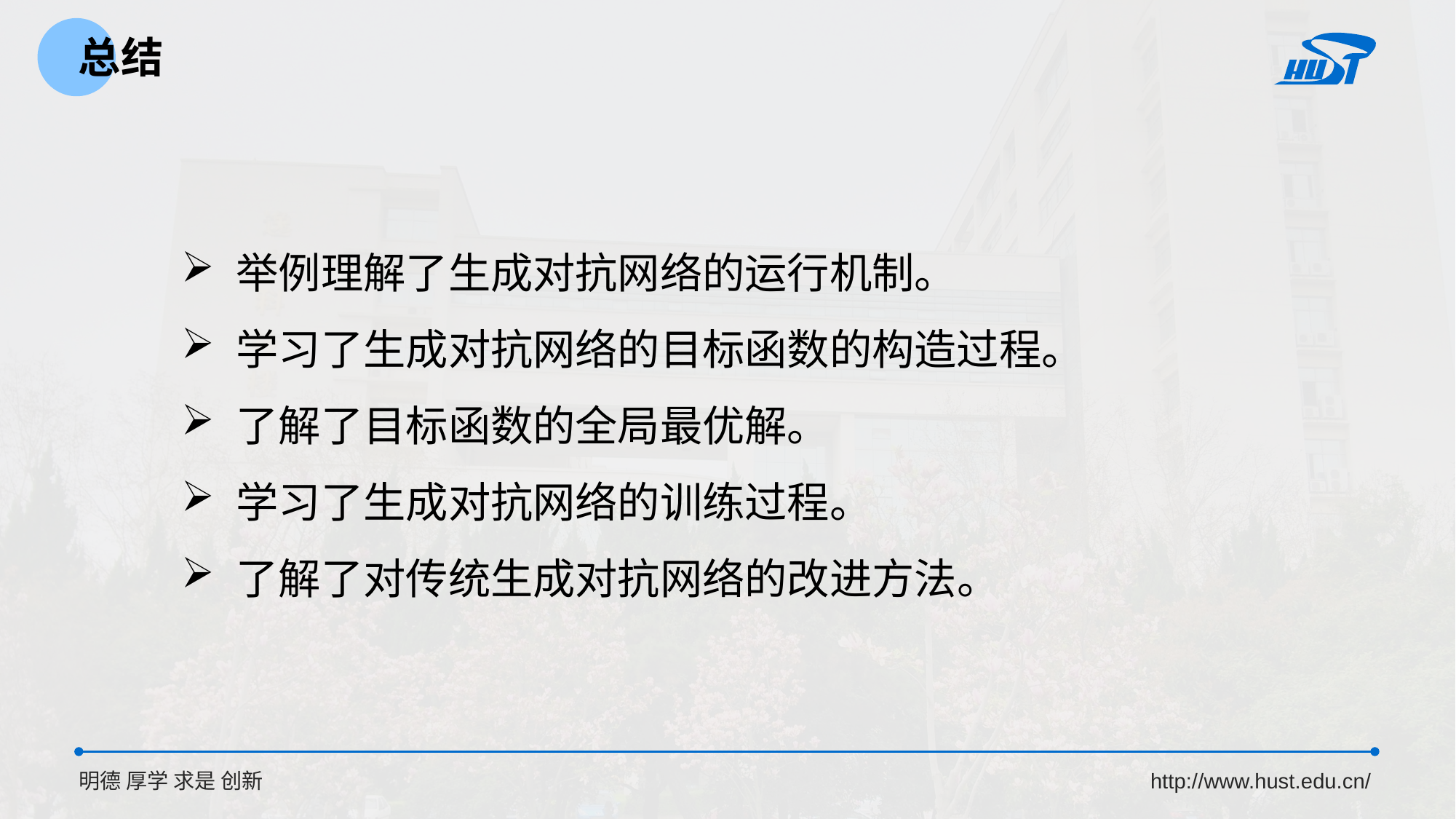

总结
举例理解了生成对抗网络的运行机制。
学习了生成对抗网络的目标函数的构造过程。
了解了目标函数的全局最优解。
学习了生成对抗网络的训练过程。
了解了对传统生成对抗网络的改进方法。